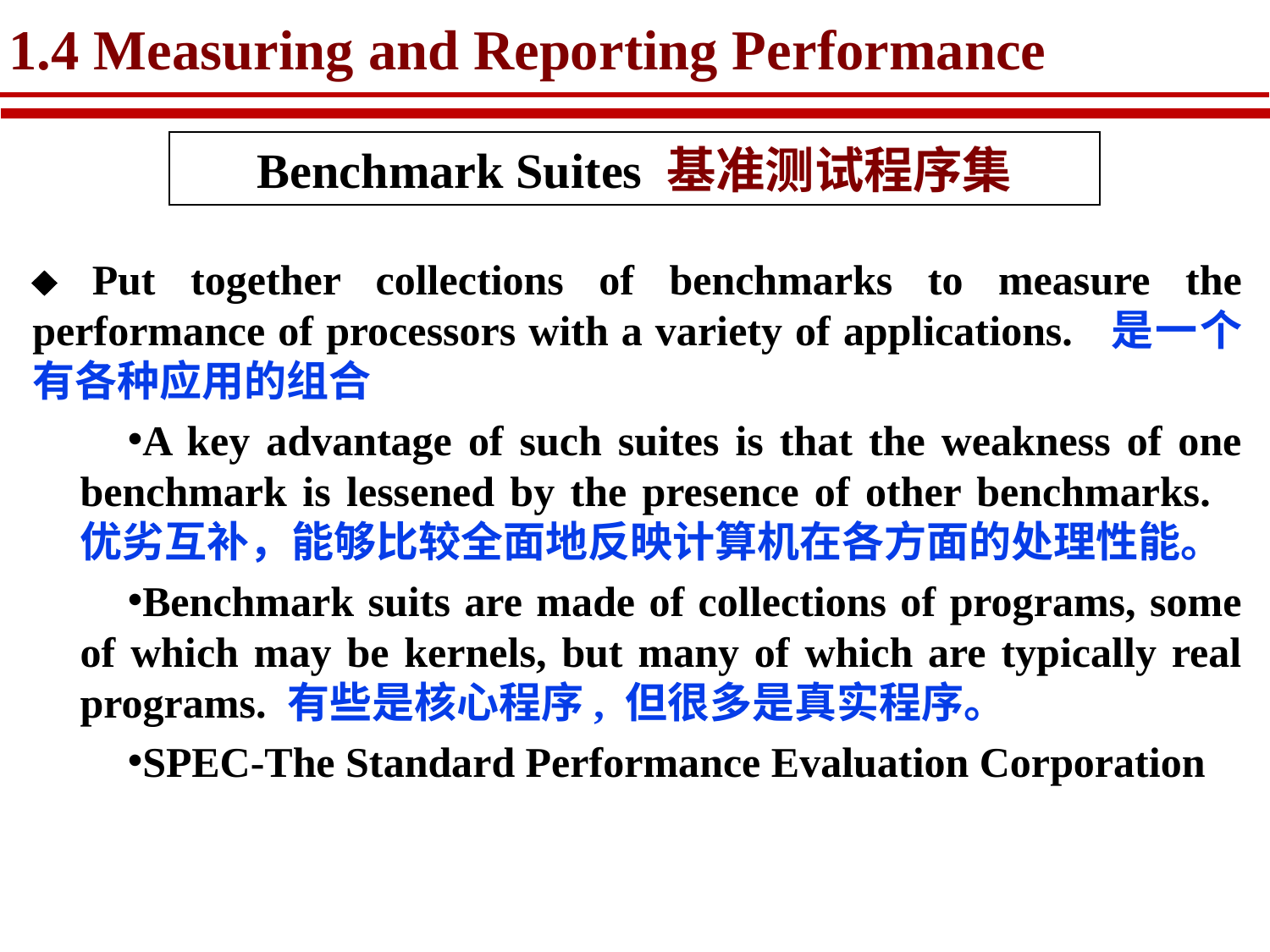

# 1.4 Measuring and Reporting Performance
Benchmark Suites 基准测试程序集
♦ Put together collections of benchmarks to measure the performance of processors with a variety of applications.  是一个有各种应用的组合
A key advantage of such suites is that the weakness of one benchmark is lessened by the presence of other benchmarks.   优劣互补，能够比较全面地反映计算机在各方面的处理性能。
Benchmark suits are made of collections of programs, some of which may be kernels, but many of which are typically real programs. 有些是核心程序, 但很多是真实程序。
SPEC-The Standard Performance Evaluation Corporation